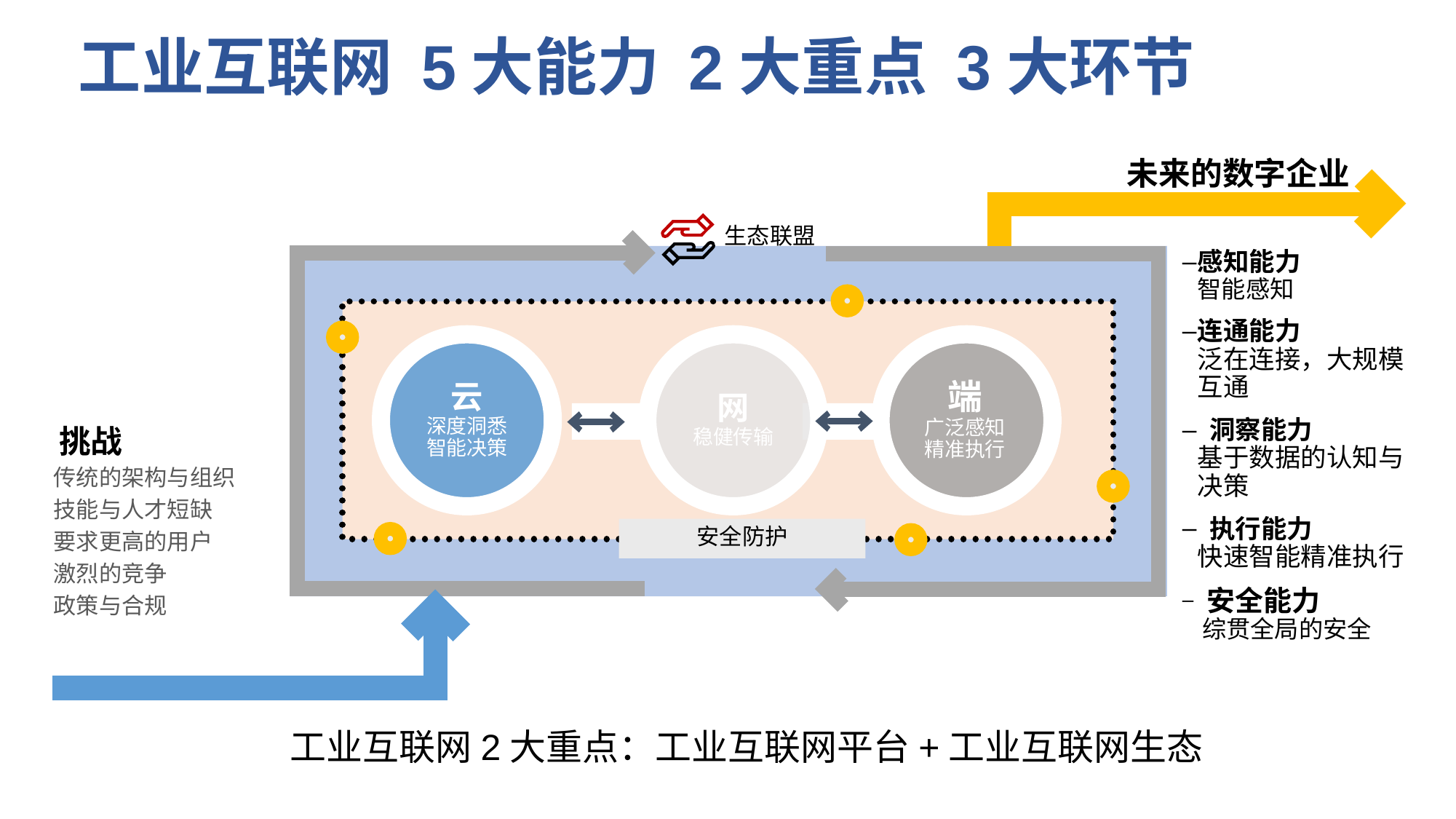

# 工业互联网 5大能力 2大重点 3大环节
未来的数字企业

生态联盟

感知能力
智能感知
连通能力
泛在连接，大规模互通
 洞察能力
基于数据的认知与决策
 执行能力
快速智能精准执行
 安全能力
 综贯全局的安全

云
深度洞悉
智能决策
网
稳健传输

端
广泛感知
精准执行

挑战
传统的架构与组织
技能与人才短缺
要求更高的用户
激烈的竞争
政策与合规

安全防护

工业互联网2大重点：工业互联网平台+工业互联网生态